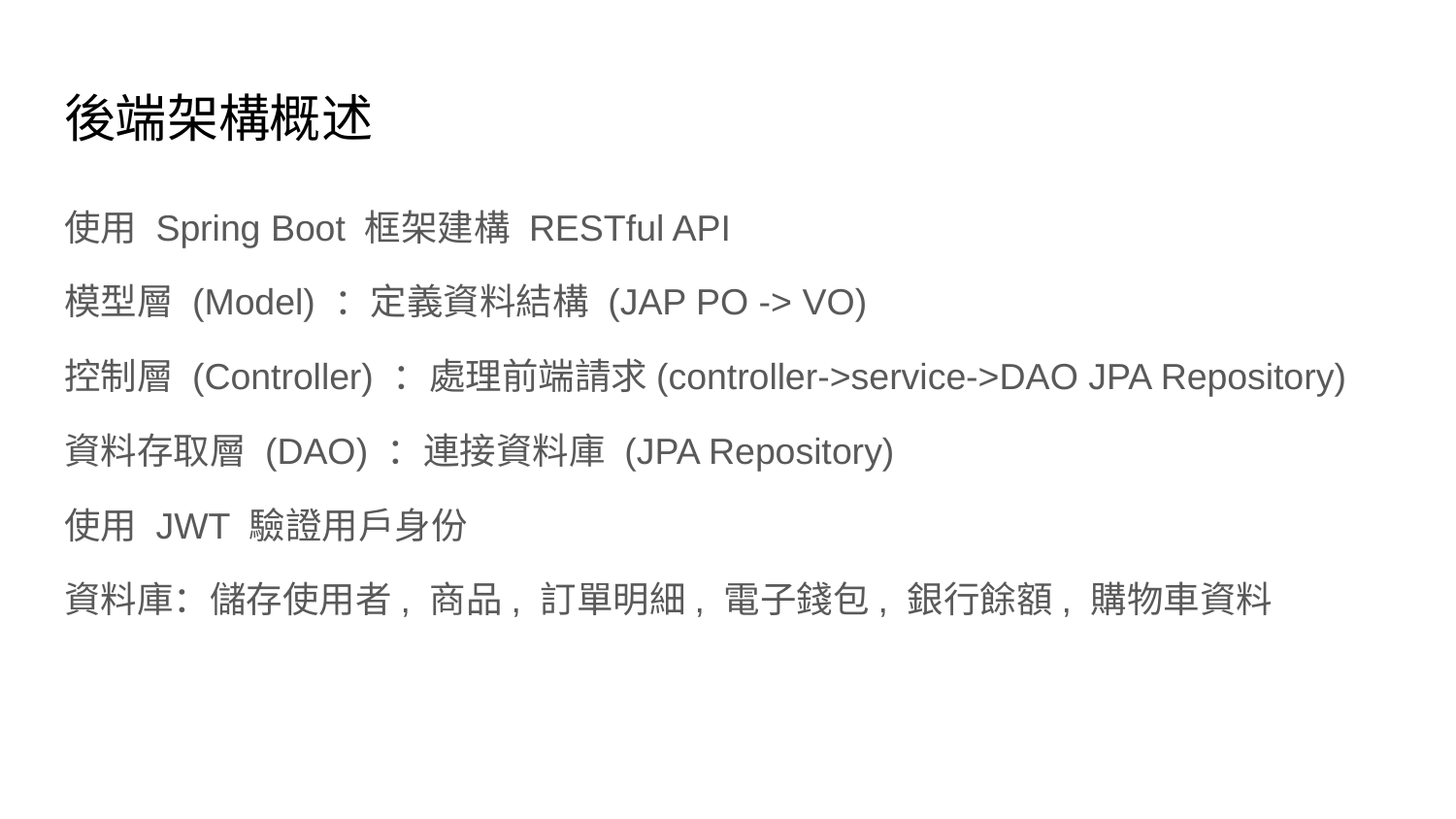

# 後端架構概述
使用 Spring Boot 框架建構 RESTful API
模型層 (Model) ：定義資料結構 (JAP PO -> VO)
控制層 (Controller) ：處理前端請求(controller->service->DAO JPA Repository)
資料存取層 (DAO) ：連接資料庫 (JPA Repository)
使用 JWT 驗證用戶身份
資料庫：儲存使用者, 商品, 訂單明細, 電子錢包, 銀行餘額, 購物車資料